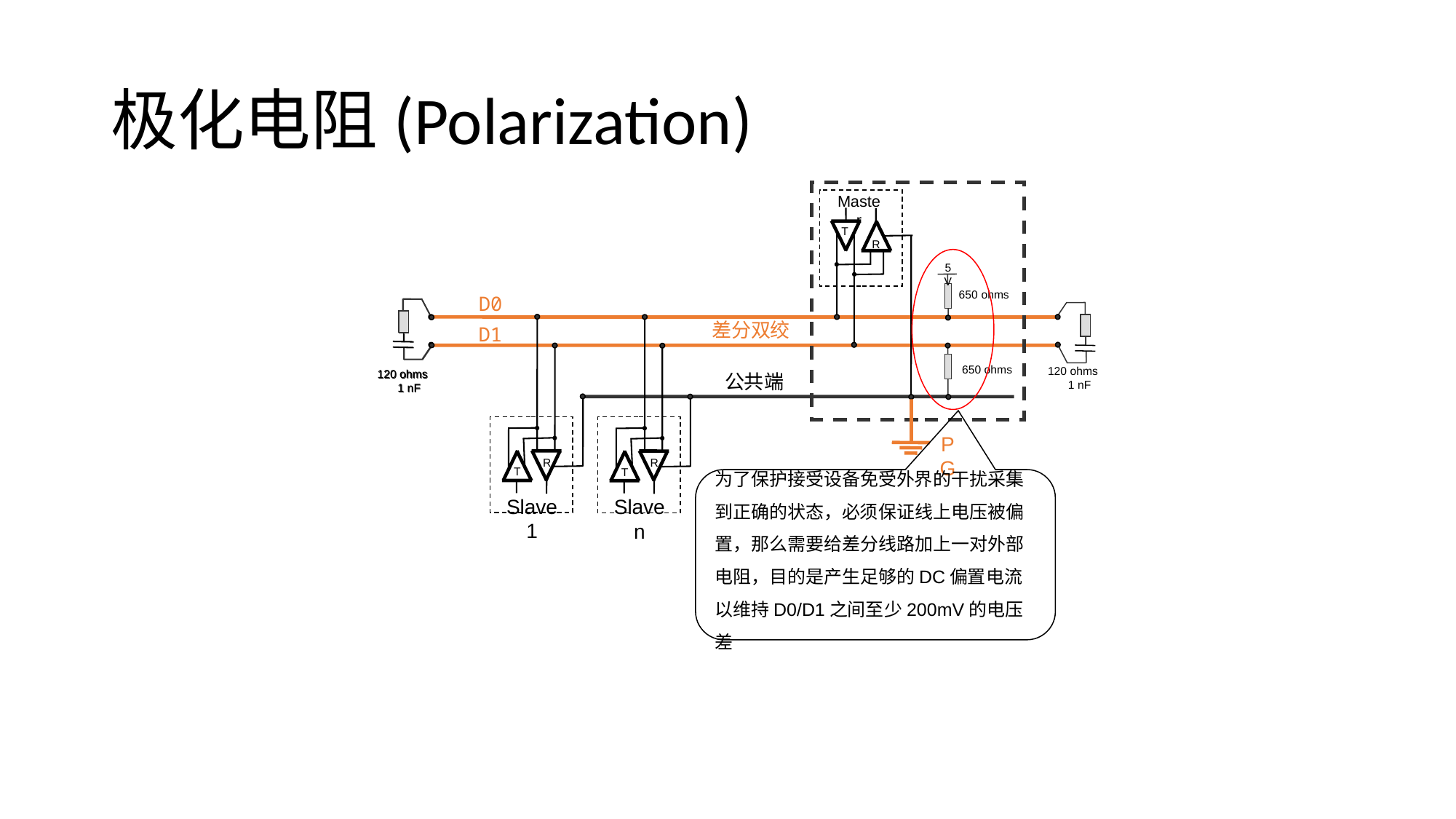

# 极化电阻(Polarization)

Master

T

R

5 V

650 ohms

650 ohms

D0

120 ohms     1 nF

120 ohms     1 nF

120 ohms     1 nF

差分双绞

R

T

Slave 1

R

T

Slave n
D1

公共端

PG
为了保护接受设备免受外界的干扰采集到正确的状态，必须保证线上电压被偏置，那么需要给差分线路加上一对外部电阻，目的是产生足够的DC偏置电流以维持D0/D1之间至少200mV的电压差